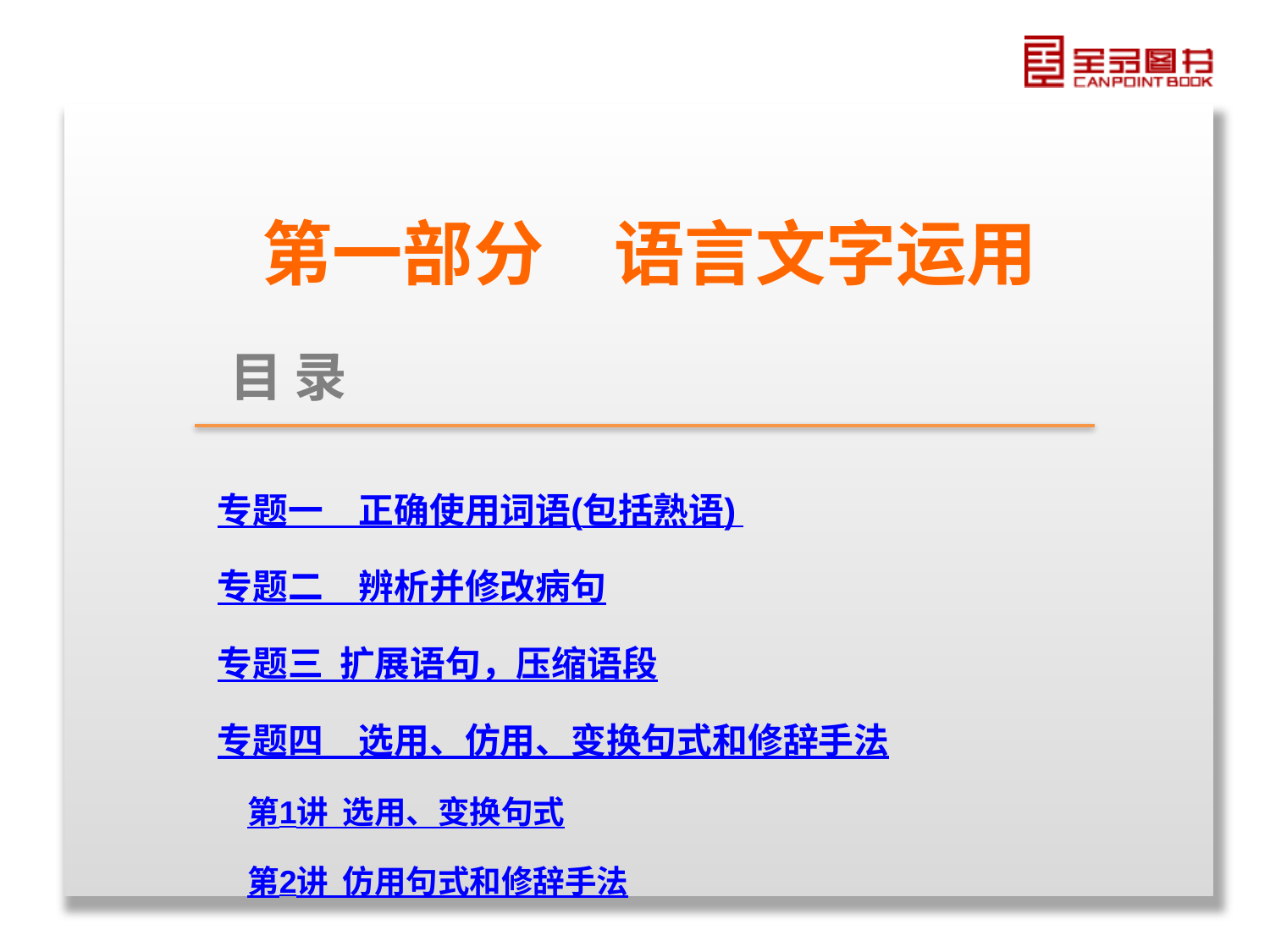

第一部分　语言文字运用
目 录

专题一　正确使用词语(包括熟语)
专题二　辨析并修改病句
专题三  扩展语句，压缩语段
专题四　选用、仿用、变换句式和修辞手法
第1讲  选用、变换句式
第2讲  仿用句式和修辞手法